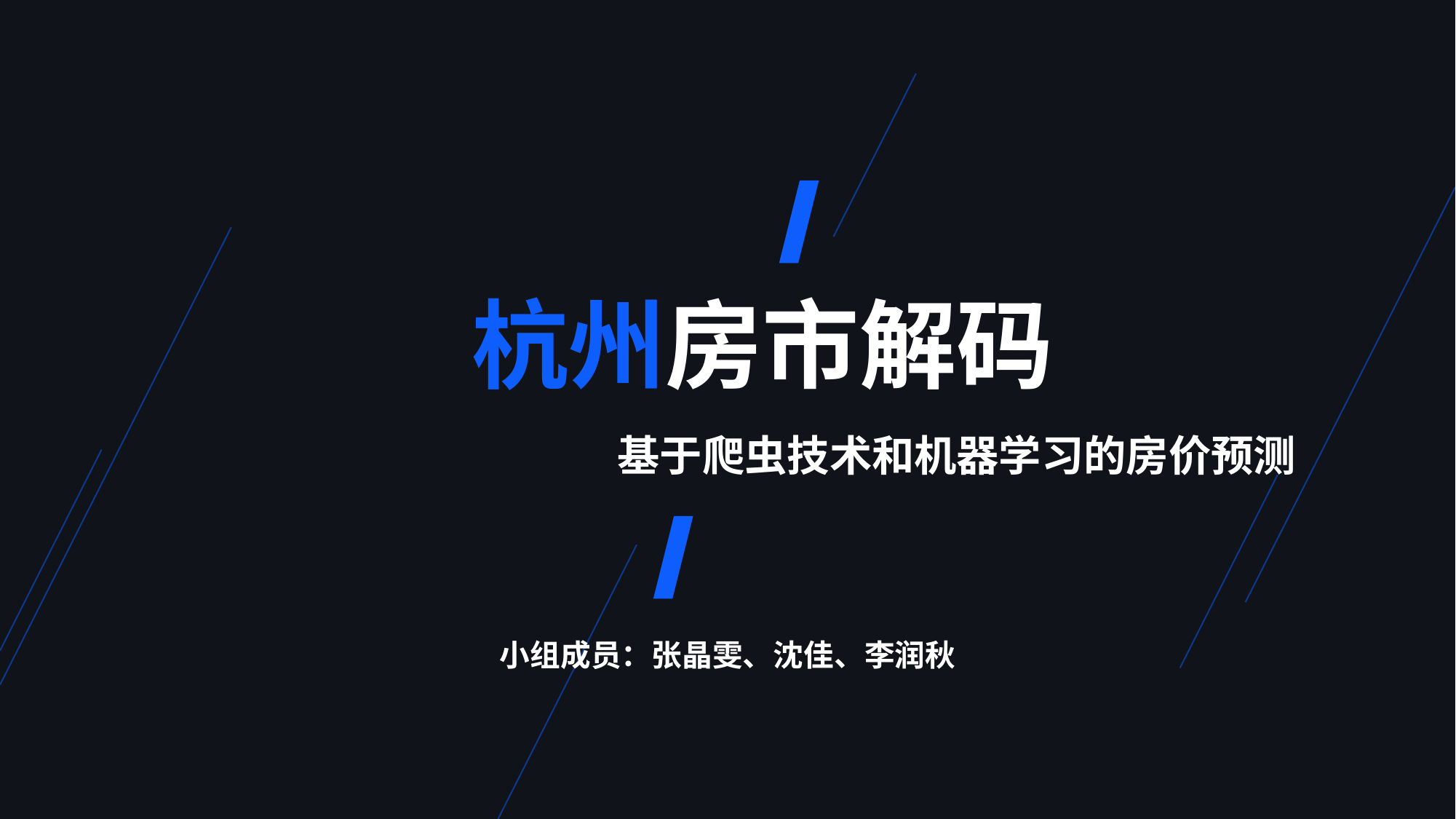

杭州房市解码
基于爬虫技术和机器学习的房价预测

小组成员：张晶雯、沈佳、李润秋